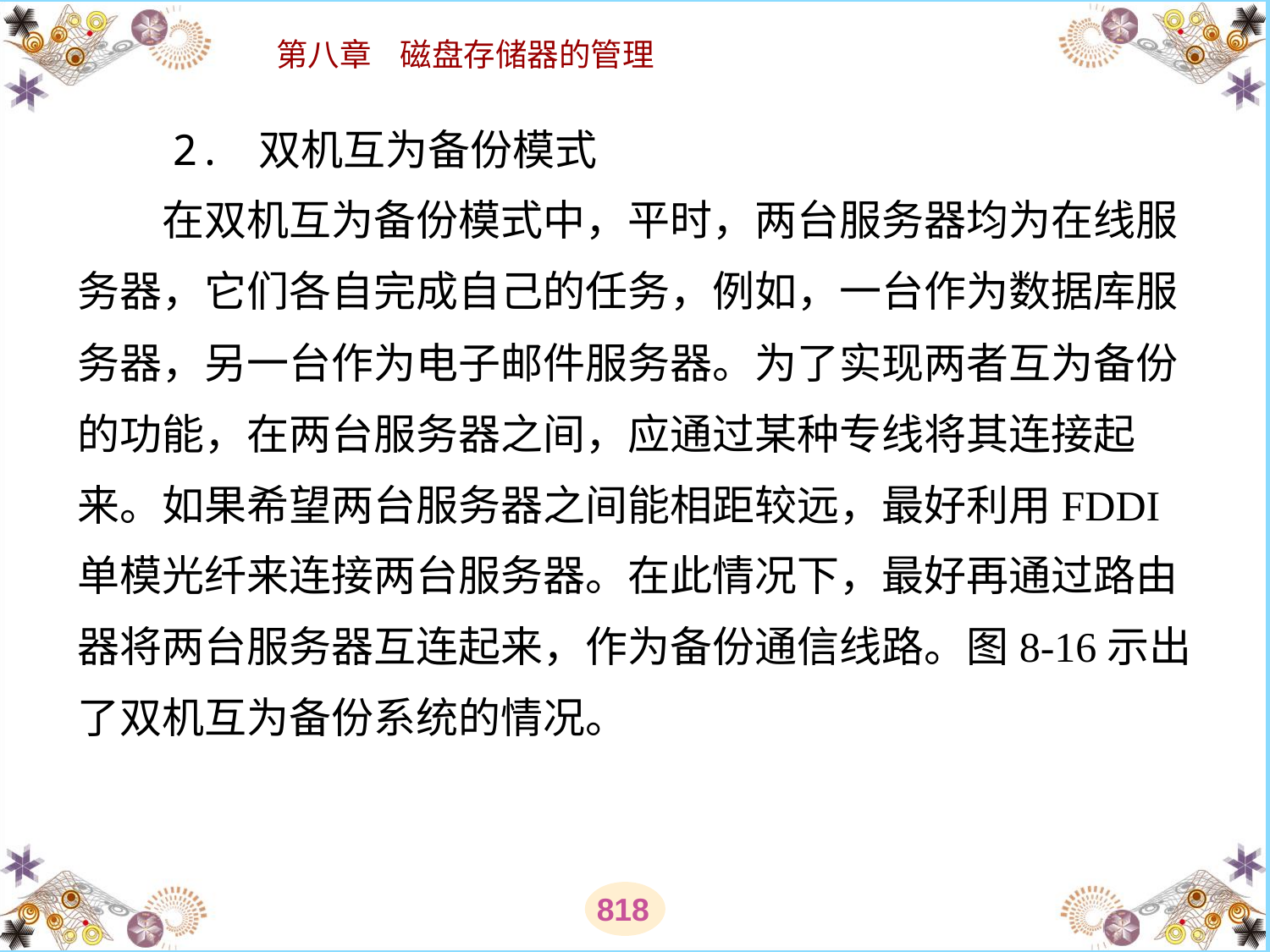

# 2. 双机互为备份模式 　　在双机互为备份模式中，平时，两台服务器均为在线服务器，它们各自完成自己的任务，例如，一台作为数据库服务器，另一台作为电子邮件服务器。为了实现两者互为备份的功能，在两台服务器之间，应通过某种专线将其连接起来。如果希望两台服务器之间能相距较远，最好利用FDDI单模光纤来连接两台服务器。在此情况下，最好再通过路由器将两台服务器互连起来，作为备份通信线路。图8-16示出了双机互为备份系统的情况。